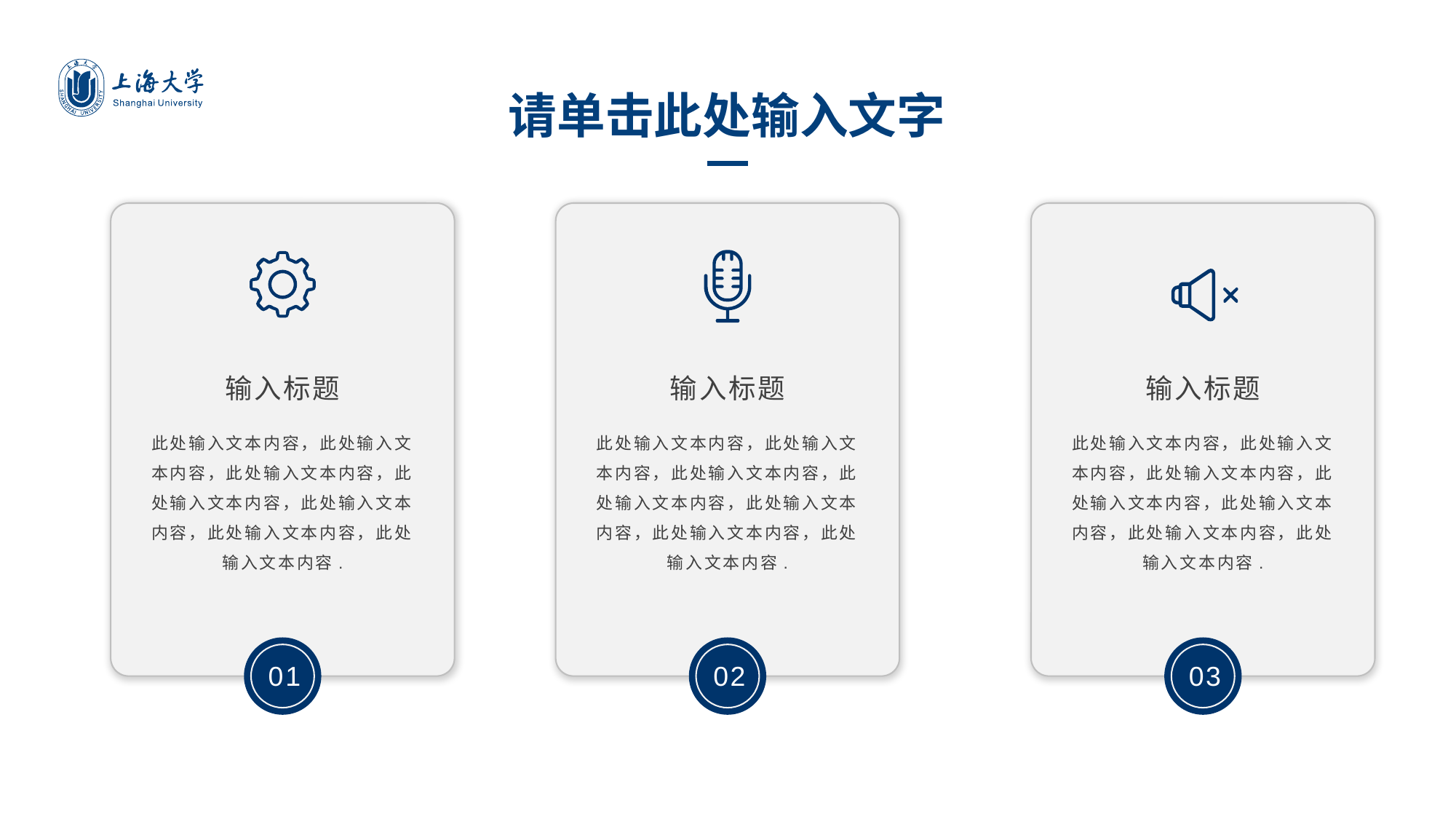

请单击此处输入文字

输入标题
输入标题
输入标题
此处输入文本内容，此处输入文本内容，此处输入文本内容，此处输入文本内容，此处输入文本内容，此处输入文本内容，此处输入文本内容.
此处输入文本内容，此处输入文本内容，此处输入文本内容，此处输入文本内容，此处输入文本内容，此处输入文本内容，此处输入文本内容.
此处输入文本内容，此处输入文本内容，此处输入文本内容，此处输入文本内容，此处输入文本内容，此处输入文本内容，此处输入文本内容.

01

02

03